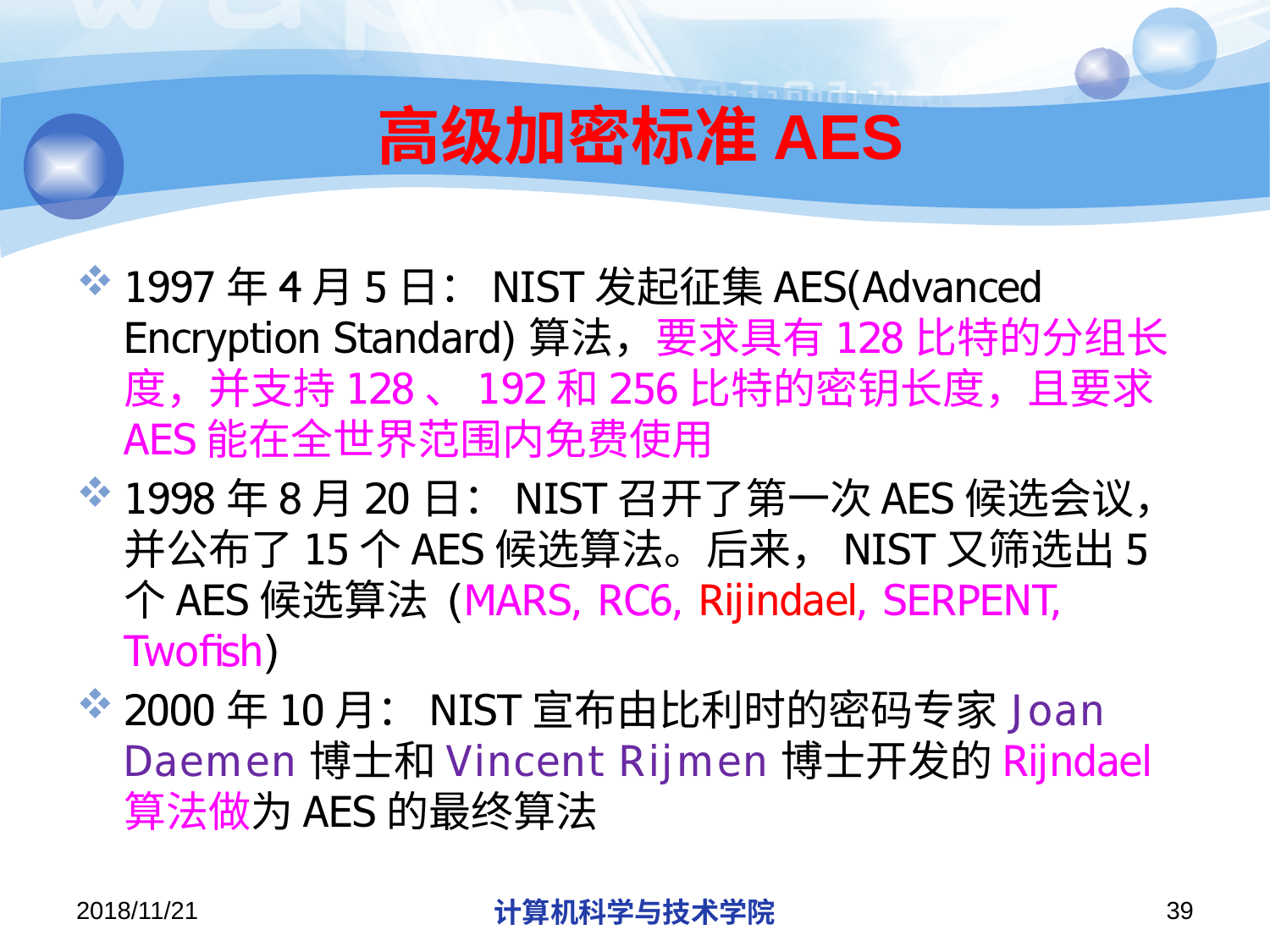

# 高级加密标准AES
1997年4月5日：NIST发起征集AES(Advanced Encryption Standard)算法，要求具有128比特的分组长度，并支持128、192和256比特的密钥长度，且要求AES能在全世界范围内免费使用
1998年8月20日：NIST召开了第一次AES候选会议，并公布了15个AES候选算法。后来，NIST又筛选出5个AES候选算法 (MARS, RC6, Rijindael, SERPENT, Twofish)
2000年10月：NIST宣布由比利时的密码专家Joan Daemen博士和Vincent Rijmen博士开发的Rijndael算法做为AES的最终算法
2018/11/21
计算机科学与技术学院
39